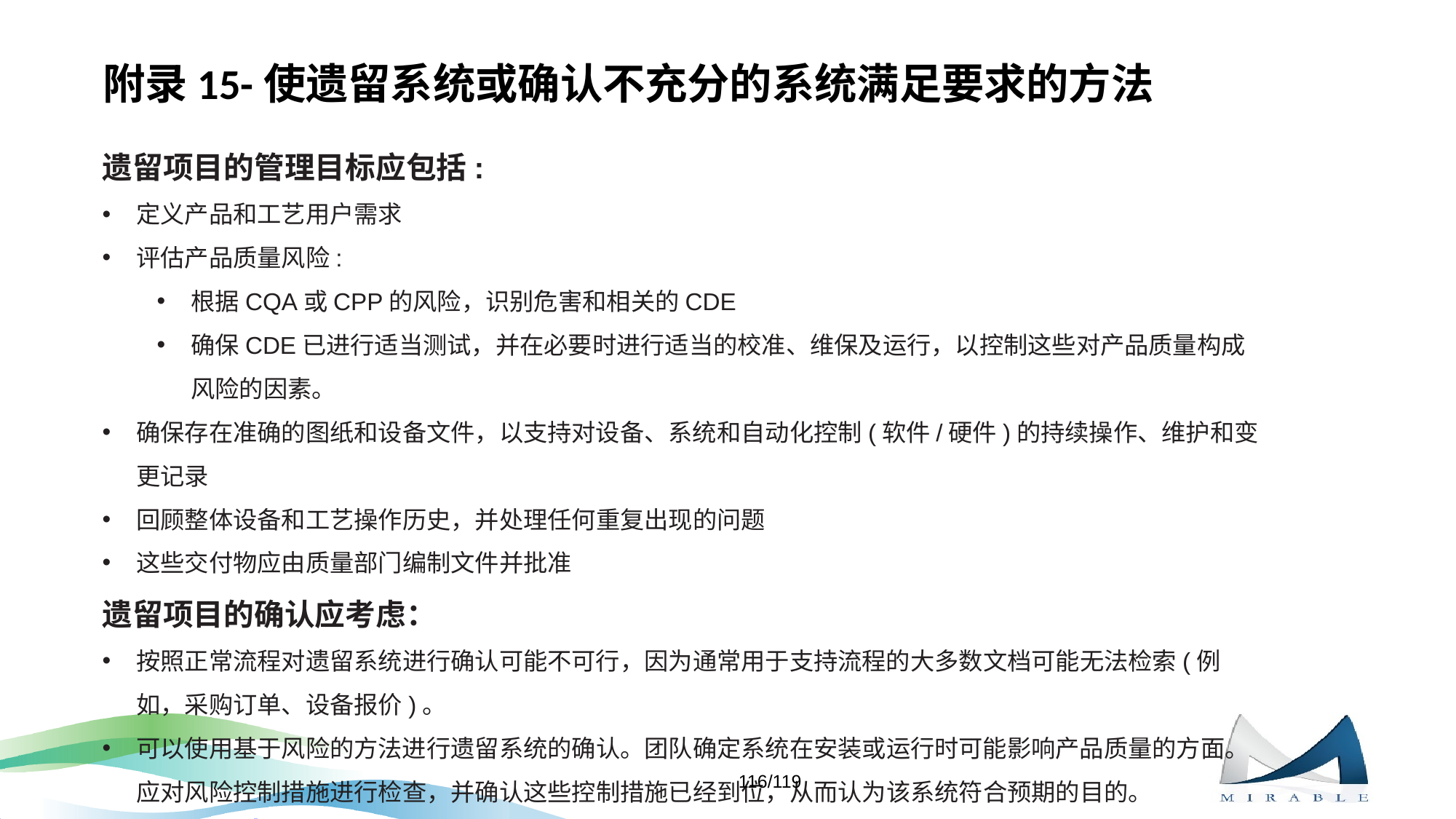

# 附录15-使遗留系统或确认不充分的系统满足要求的方法
遗留项目的管理目标应包括:
定义产品和工艺用户需求
评估产品质量风险:
根据CQA或CPP的风险，识别危害和相关的CDE
确保CDE已进行适当测试，并在必要时进行适当的校准、维保及运行，以控制这些对产品质量构成风险的因素。
确保存在准确的图纸和设备文件，以支持对设备、系统和自动化控制(软件/硬件)的持续操作、维护和变更记录
回顾整体设备和工艺操作历史，并处理任何重复出现的问题
这些交付物应由质量部门编制文件并批准
遗留项目的确认应考虑：
按照正常流程对遗留系统进行确认可能不可行，因为通常用于支持流程的大多数文档可能无法检索(例如，采购订单、设备报价)。
可以使用基于风险的方法进行遗留系统的确认。团队确定系统在安装或运行时可能影响产品质量的方面。应对风险控制措施进行检查，并确认这些控制措施已经到位，从而认为该系统符合预期的目的。
116/119